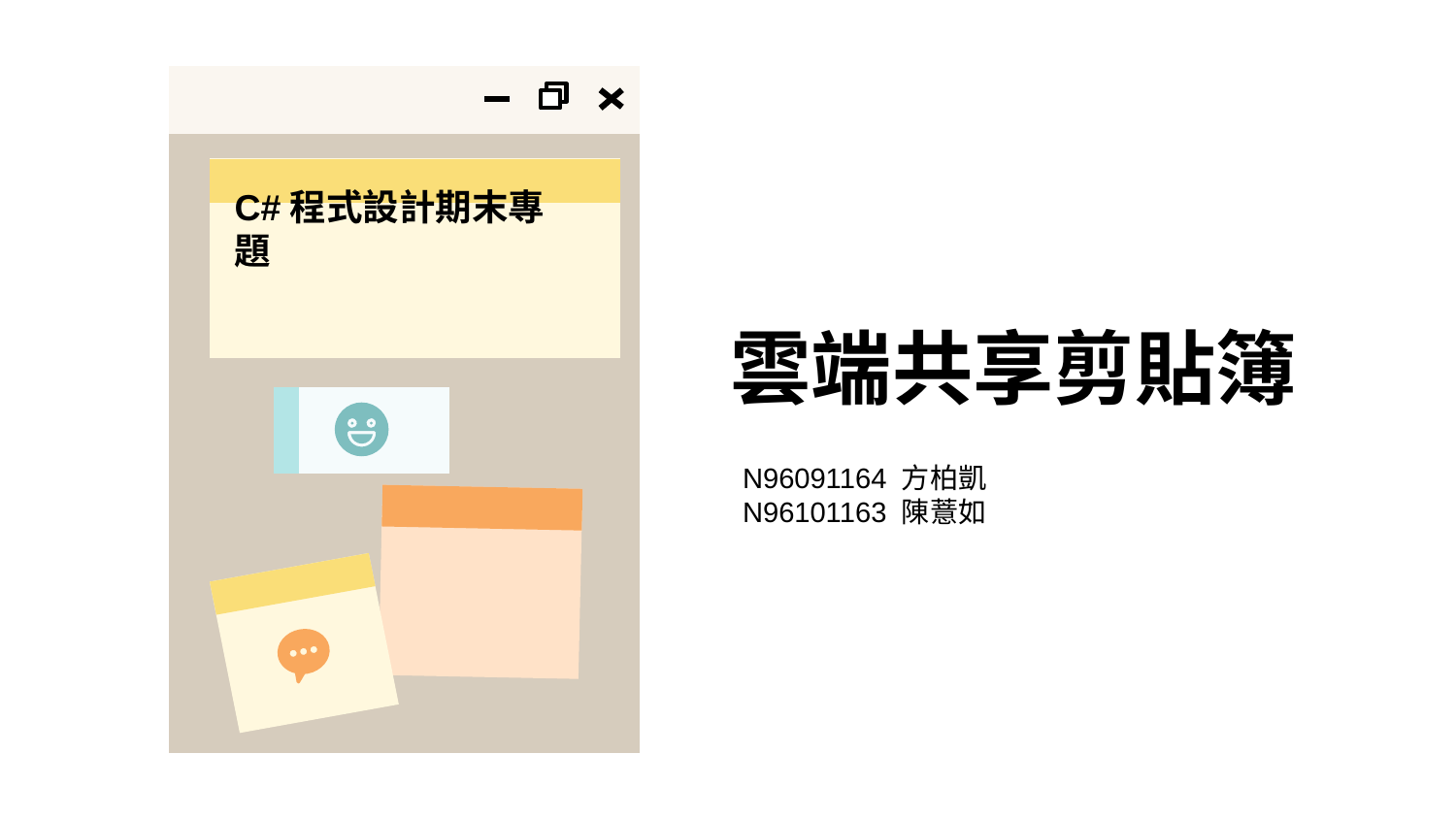

Venus

C#程式設計期末專題

# 雲端共享剪貼簿
N96091164 方柏凱
N96101163 陳薏如